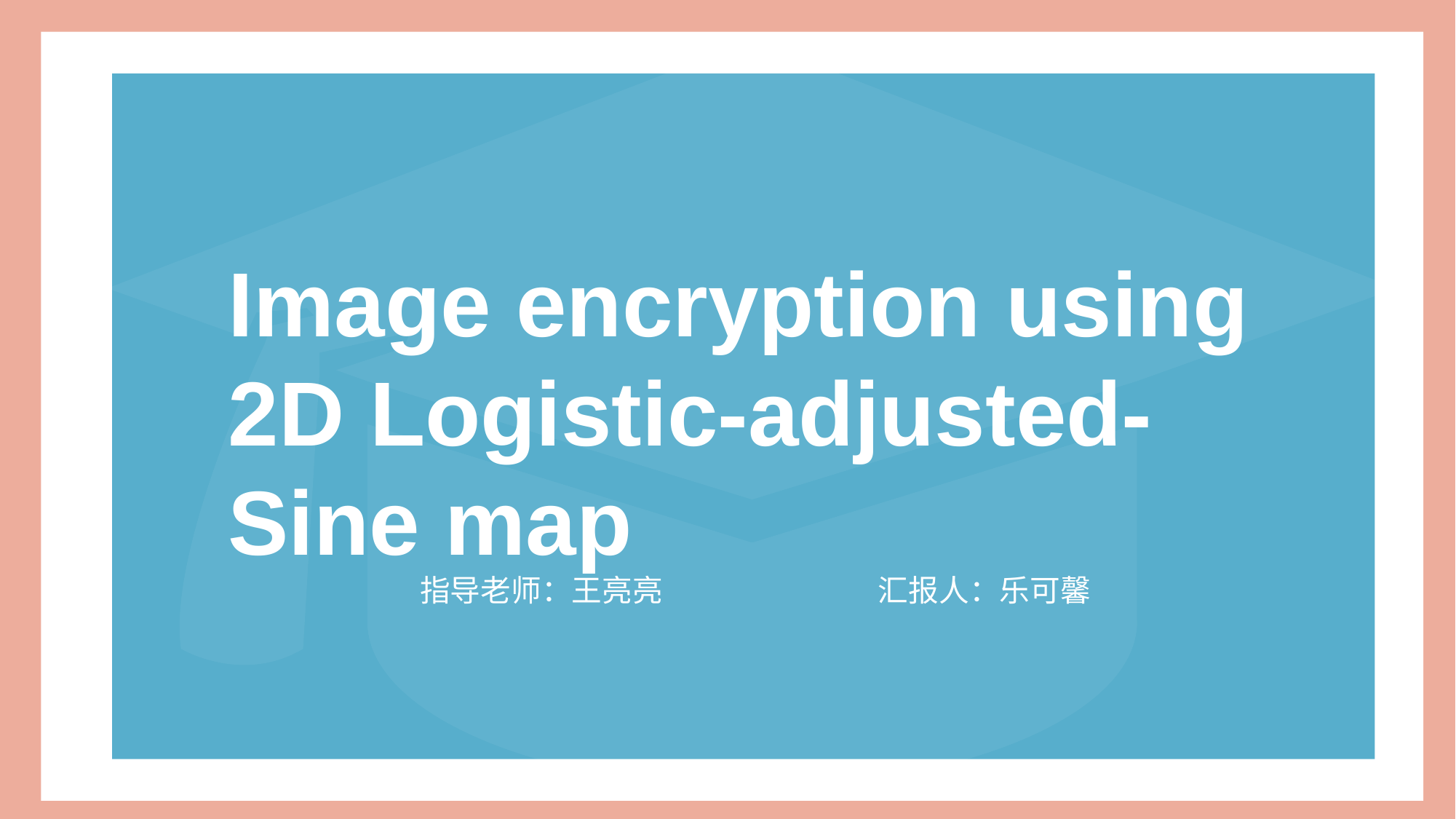

Image encryption using 2D Logistic-adjusted-Sine map
指导老师：王亮亮                                汇报人：乐可馨